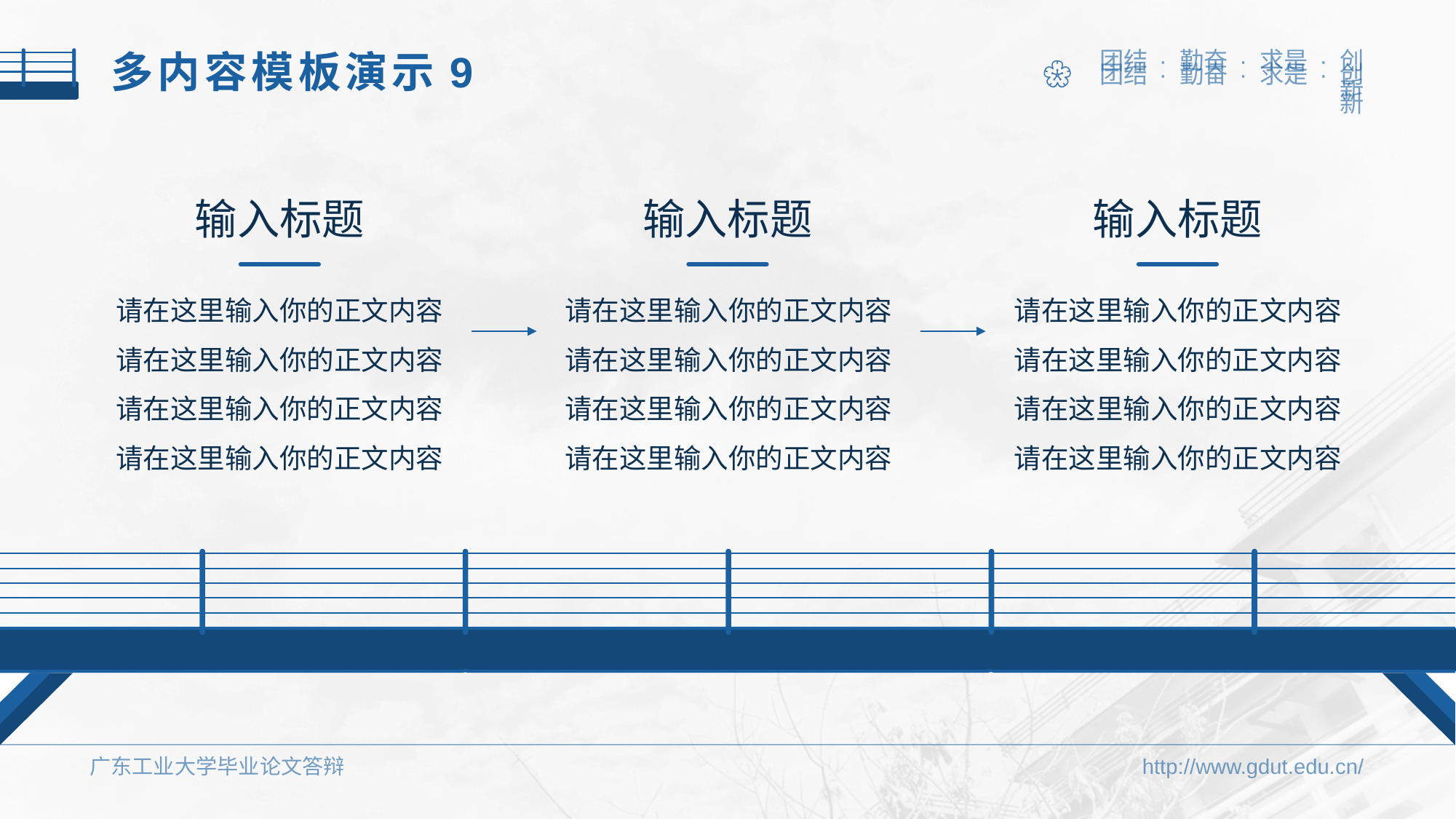

多内容模板演示9
输入标题
输入标题
输入标题
请在这里输入你的正文内容请在这里输入你的正文内容
请在这里输入你的正文内容
请在这里输入你的正文内容
请在这里输入你的正文内容请在这里输入你的正文内容
请在这里输入你的正文内容
请在这里输入你的正文内容
请在这里输入你的正文内容请在这里输入你的正文内容
请在这里输入你的正文内容
请在这里输入你的正文内容